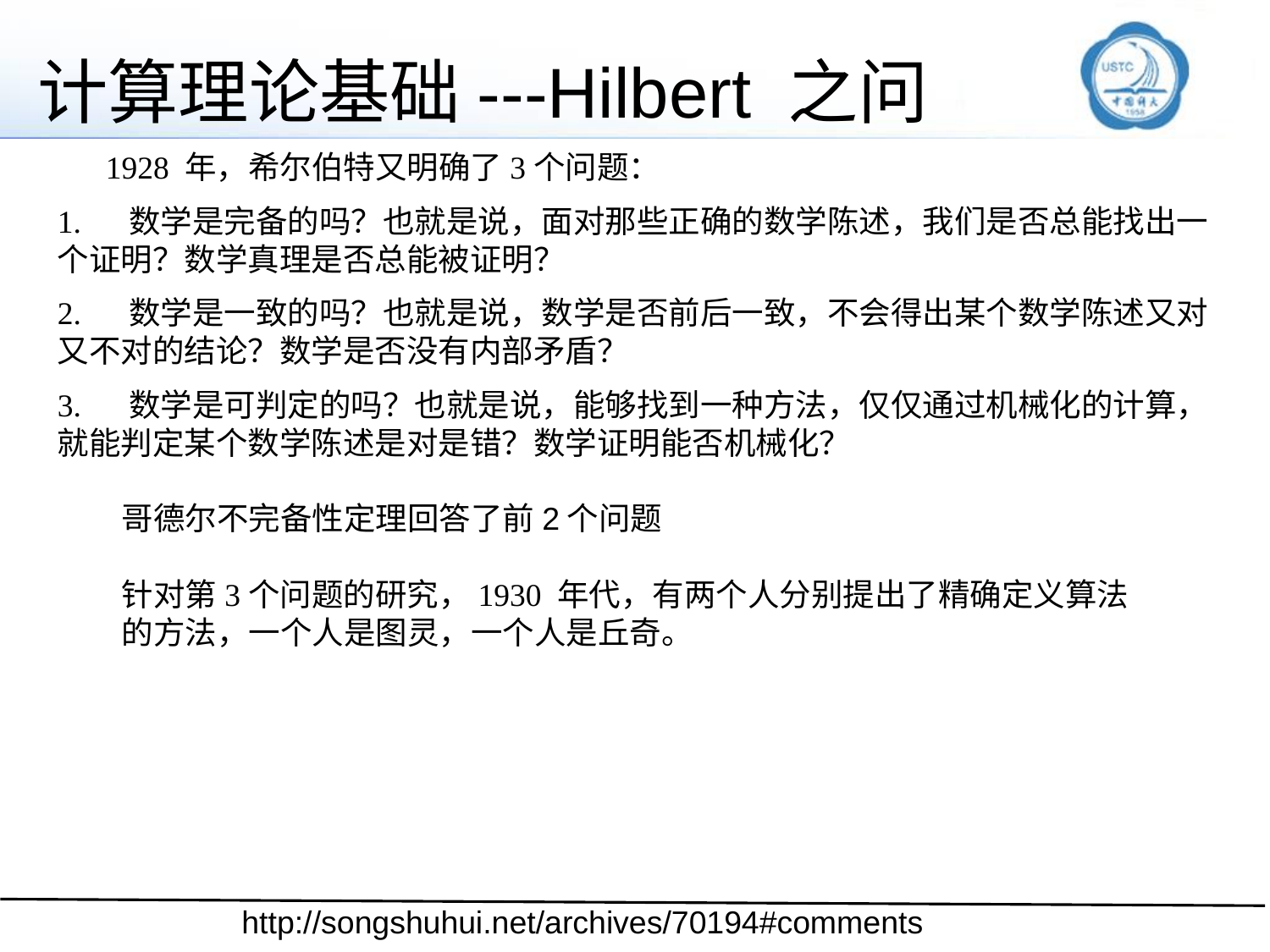

# 计算理论基础---Hilbert 之问
      1928 年，希尔伯特又明确了3个问题：
1.     数学是完备的吗？也就是说，面对那些正确的数学陈述，我们是否总能找出一个证明？数学真理是否总能被证明？
2.     数学是一致的吗？也就是说，数学是否前后一致，不会得出某个数学陈述又对又不对的结论？数学是否没有内部矛盾？
3.     数学是可判定的吗？也就是说，能够找到一种方法，仅仅通过机械化的计算，就能判定某个数学陈述是对是错？数学证明能否机械化？
哥德尔不完备性定理回答了前2个问题

针对第3个问题的研究，1930 年代，有两个人分别提出了精确定义算法的方法，一个人是图灵，一个人是丘奇。
http://songshuhui.net/archives/70194#comments